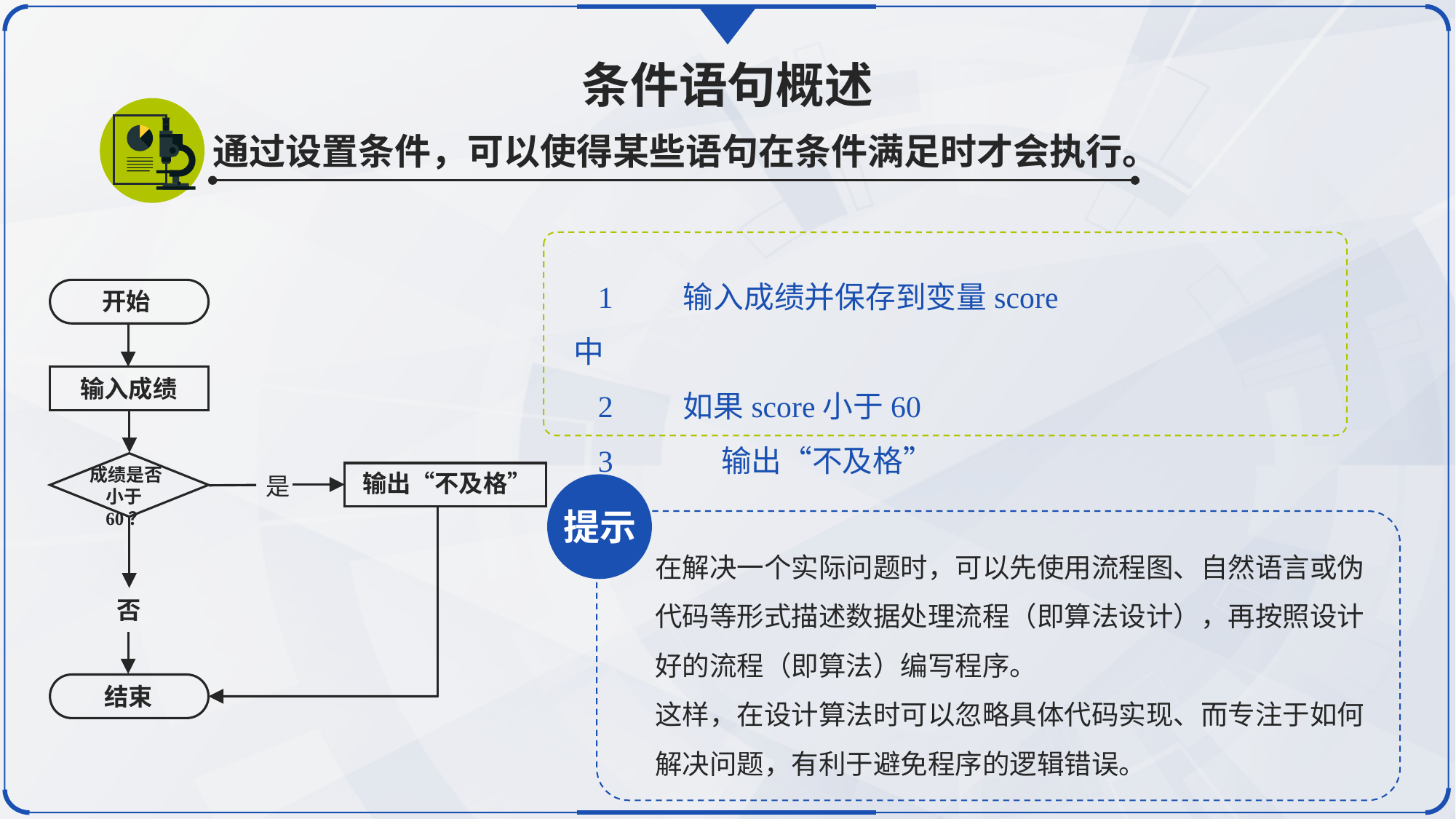

条件语句概述

通过设置条件，可以使得某些语句在条件满足时才会执行。

1	输入成绩并保存到变量score中
2	如果score小于60
3	    输出“不及格”

开始

输入成绩

成绩是否小于60？
输出“不及格”

是

否

结束

提示

在解决一个实际问题时，可以先使用流程图、自然语言或伪代码等形式描述数据处理流程（即算法设计），再按照设计好的流程（即算法）编写程序。
这样，在设计算法时可以忽略具体代码实现、而专注于如何解决问题，有利于避免程序的逻辑错误。